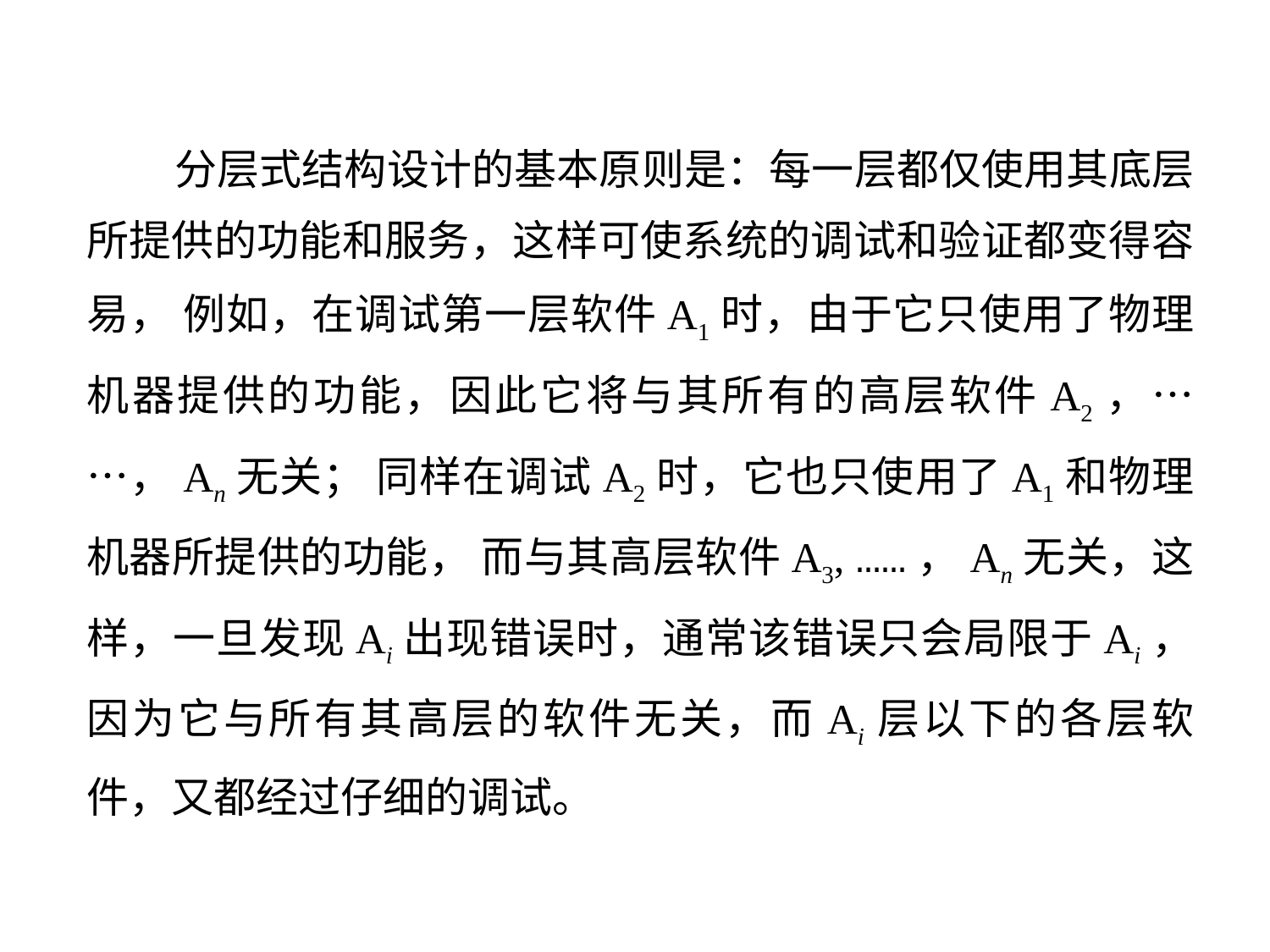

分层式结构设计的基本原则是：每一层都仅使用其底层所提供的功能和服务，这样可使系统的调试和验证都变得容易， 例如，在调试第一层软件A1时，由于它只使用了物理机器提供的功能，因此它将与其所有的高层软件A2，……，An无关； 同样在调试A2时，它也只使用了A1和物理机器所提供的功能， 而与其高层软件A3, ……，An无关，这样，一旦发现Ai出现错误时，通常该错误只会局限于Ai，因为它与所有其高层的软件无关，而Ai层以下的各层软件，又都经过仔细的调试。